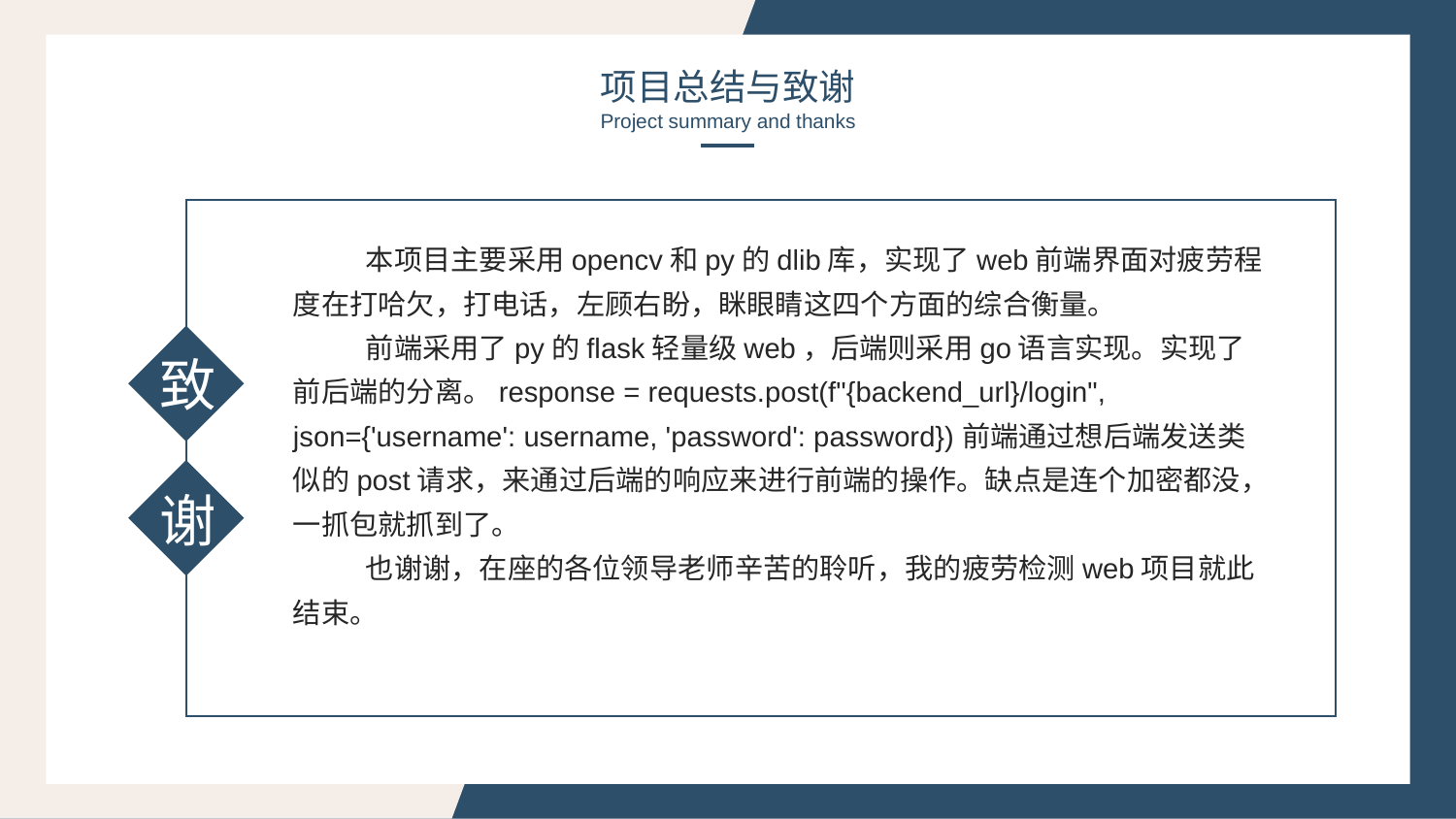

项目总结与致谢
Project summary and thanks

本项目主要采用opencv和py的dlib库，实现了web前端界面对疲劳程度在打哈欠，打电话，左顾右盼，眯眼睛这四个方面的综合衡量。
前端采用了py的flask轻量级web，后端则采用go语言实现。实现了前后端的分离。response = requests.post(f"{backend_url}/login", json={'username': username, 'password': password})前端通过想后端发送类似的post请求，来通过后端的响应来进行前端的操作。缺点是连个加密都没，一抓包就抓到了。
也谢谢，在座的各位领导老师辛苦的聆听，我的疲劳检测web项目就此结束。

致

谢